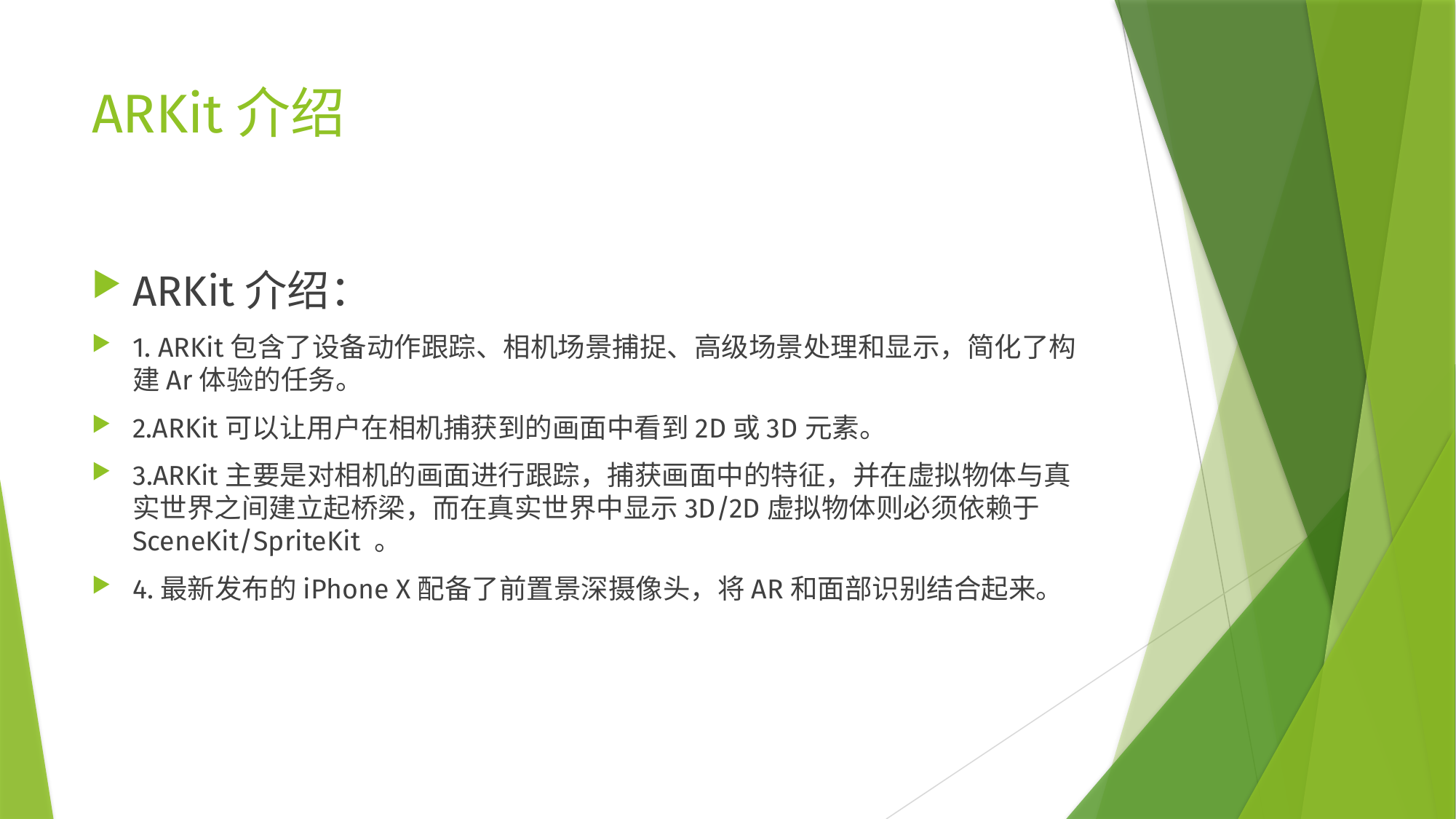

# ARKit介绍
ARKit介绍：
1. ARKit包含了设备动作跟踪、相机场景捕捉、高级场景处理和显示，简化了构建Ar体验的任务。
2.ARKit可以让用户在相机捕获到的画面中看到2D或3D元素。
3.ARKit主要是对相机的画面进行跟踪，捕获画面中的特征，并在虚拟物体与真实世界之间建立起桥梁，而在真实世界中显示3D/2D虚拟物体则必须依赖于SceneKit/SpriteKit 。
4.最新发布的iPhone X配备了前置景深摄像头，将AR和面部识别结合起来。